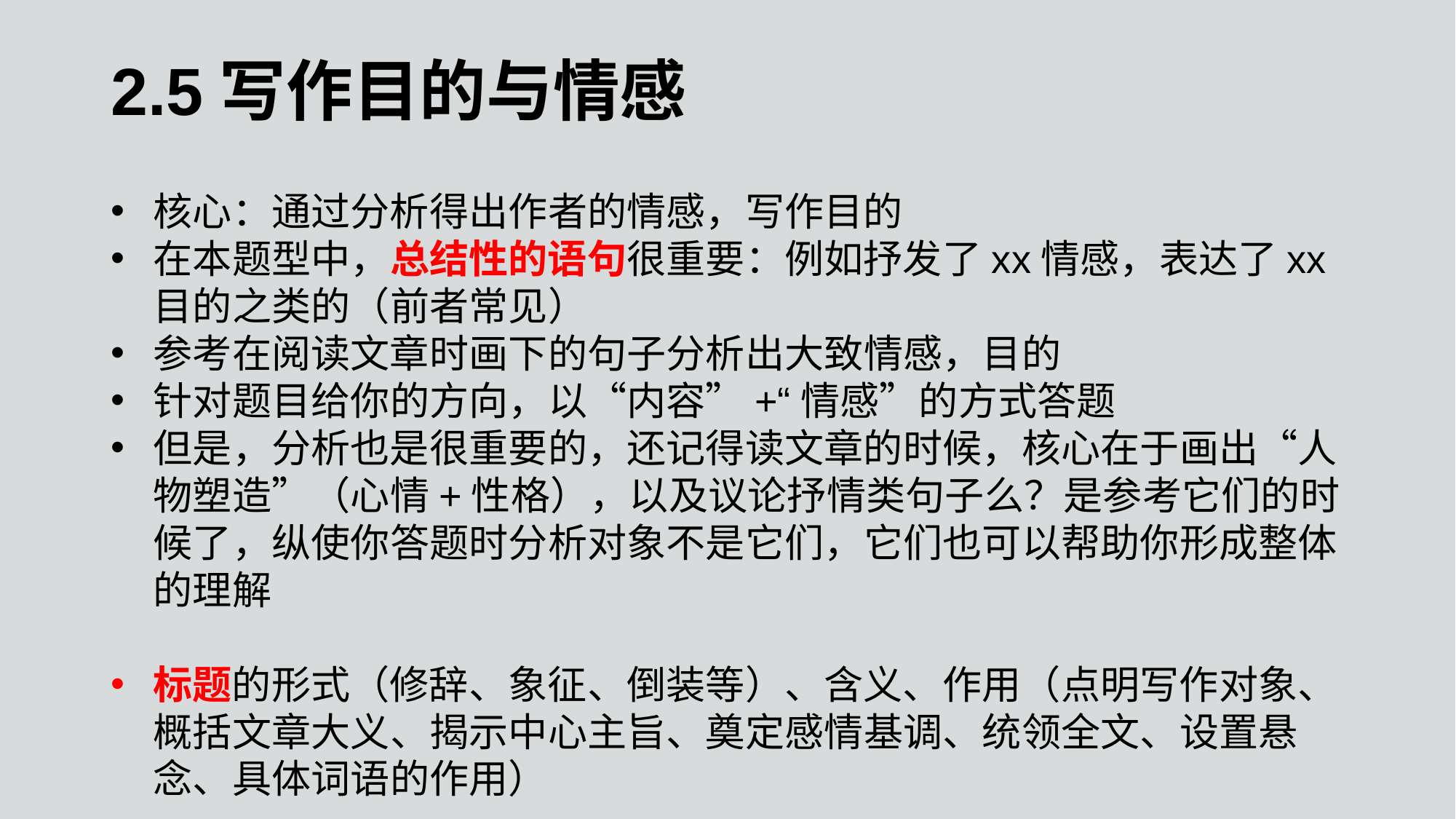

2.5写作目的与情感
核心：通过分析得出作者的情感，写作目的
在本题型中，总结性的语句很重要：例如抒发了xx情感，表达了xx目的之类的（前者常见）
参考在阅读文章时画下的句子分析出大致情感，目的
针对题目给你的方向，以“内容”+“情感”的方式答题
但是，分析也是很重要的，还记得读文章的时候，核心在于画出“人物塑造”（心情+性格），以及议论抒情类句子么？是参考它们的时候了，纵使你答题时分析对象不是它们，它们也可以帮助你形成整体的理解

标题的形式（修辞、象征、倒装等）、含义、作用（点明写作对象、概括文章大义、揭示中心主旨、奠定感情基调、统领全文、设置悬念、具体词语的作用）